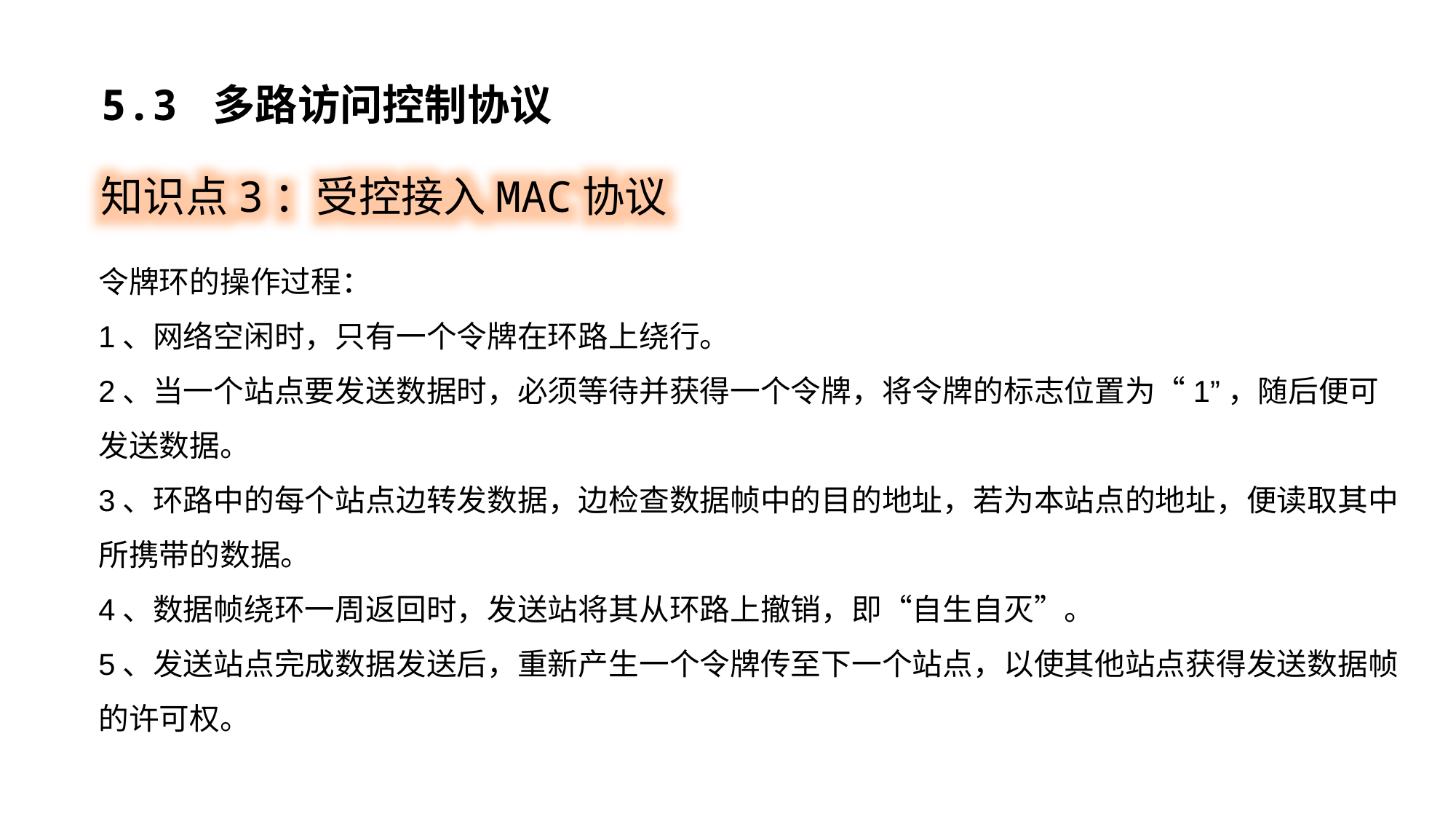

5.3 多路访问控制协议
知识点3：受控接入MAC协议
令牌环的操作过程：
1、网络空闲时，只有一个令牌在环路上绕行。
2、当一个站点要发送数据时，必须等待并获得一个令牌，将令牌的标志位置为“1”，随后便可发送数据。
3、环路中的每个站点边转发数据，边检查数据帧中的目的地址，若为本站点的地址，便读取其中所携带的数据。
4、数据帧绕环一周返回时，发送站将其从环路上撤销，即“自生自灭”。
5、发送站点完成数据发送后，重新产生一个令牌传至下一个站点，以使其他站点获得发送数据帧的许可权。